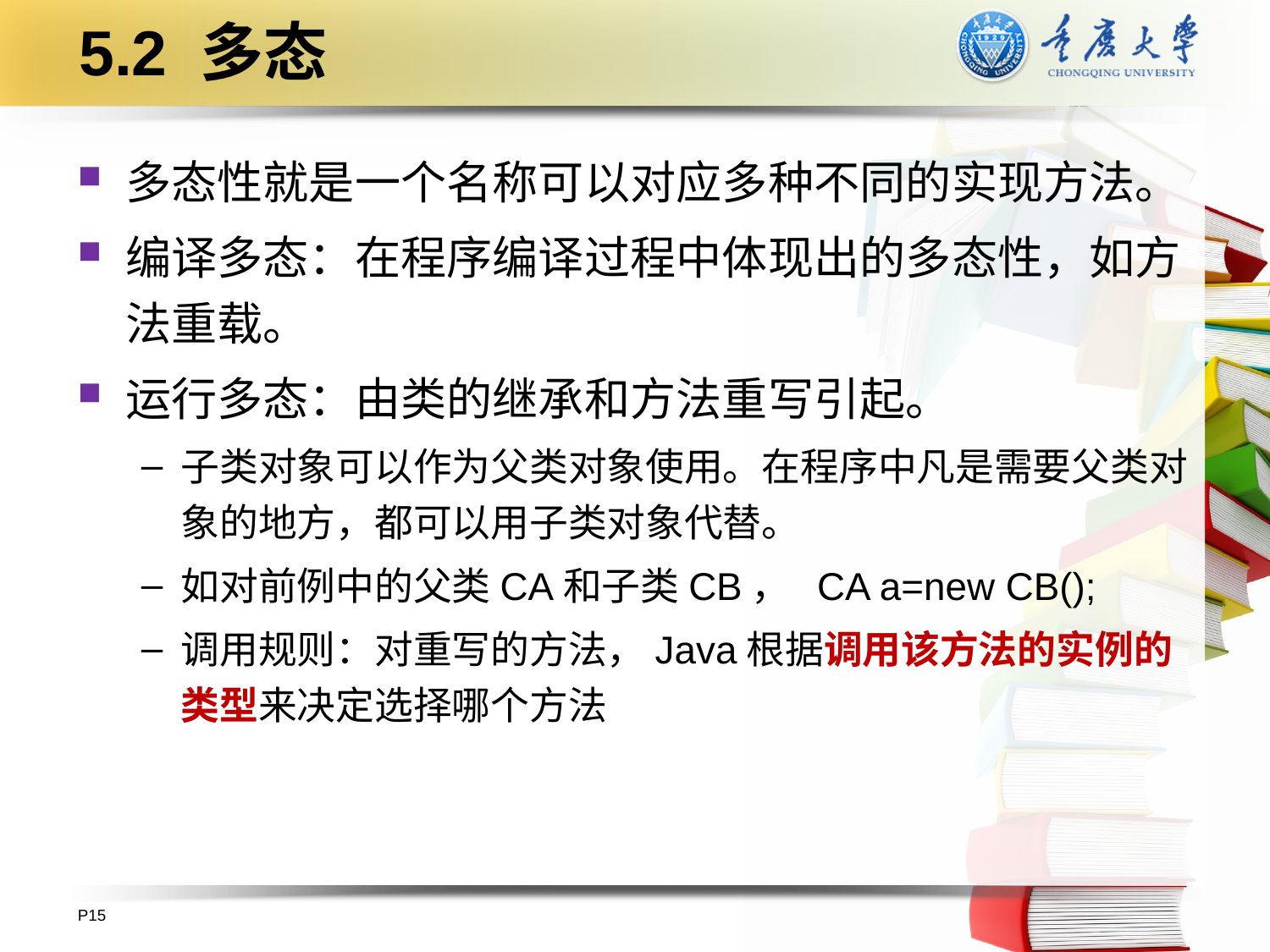

# 5.2 多态
多态性就是一个名称可以对应多种不同的实现方法。
编译多态：在程序编译过程中体现出的多态性，如方法重载。
运行多态：由类的继承和方法重写引起。
子类对象可以作为父类对象使用。在程序中凡是需要父类对象的地方，都可以用子类对象代替。
如对前例中的父类CA和子类CB，  CA a=new CB();
调用规则：对重写的方法，Java根据调用该方法的实例的类型来决定选择哪个方法

P15